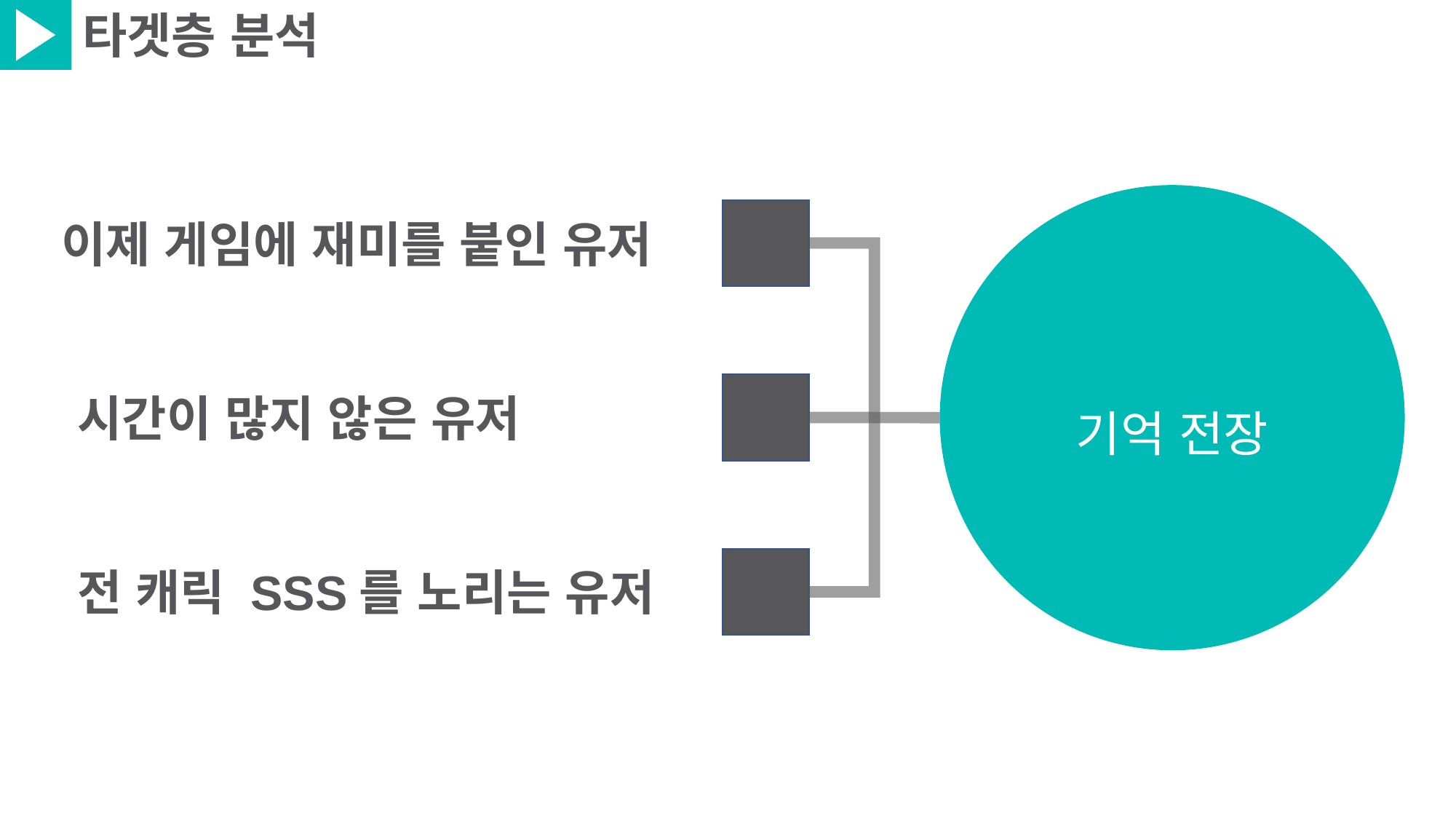

타겟층 분석
기억 전장

이제 게임에 재미를 붙인 유저

시간이 많지 않은 유저

전 캐릭 SSS를 노리는 유저